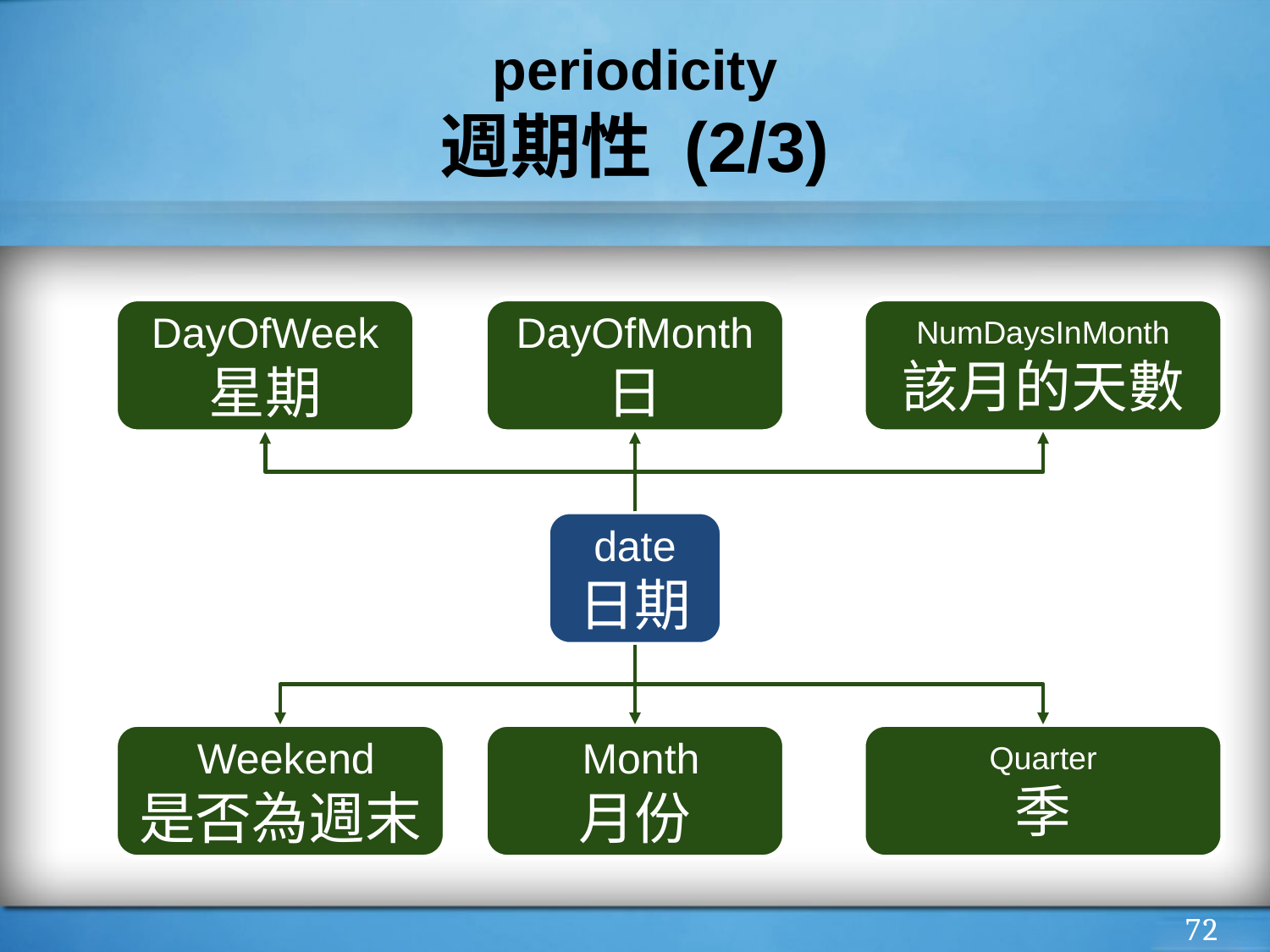

# periodicity 週期性 (2/3)
DayOfWeek
星期
DayOfMonth
日
NumDaysInMonth
該月的天數
date
日期
 Weekend
是否為週末
 Month
月份
Quarter
季
72